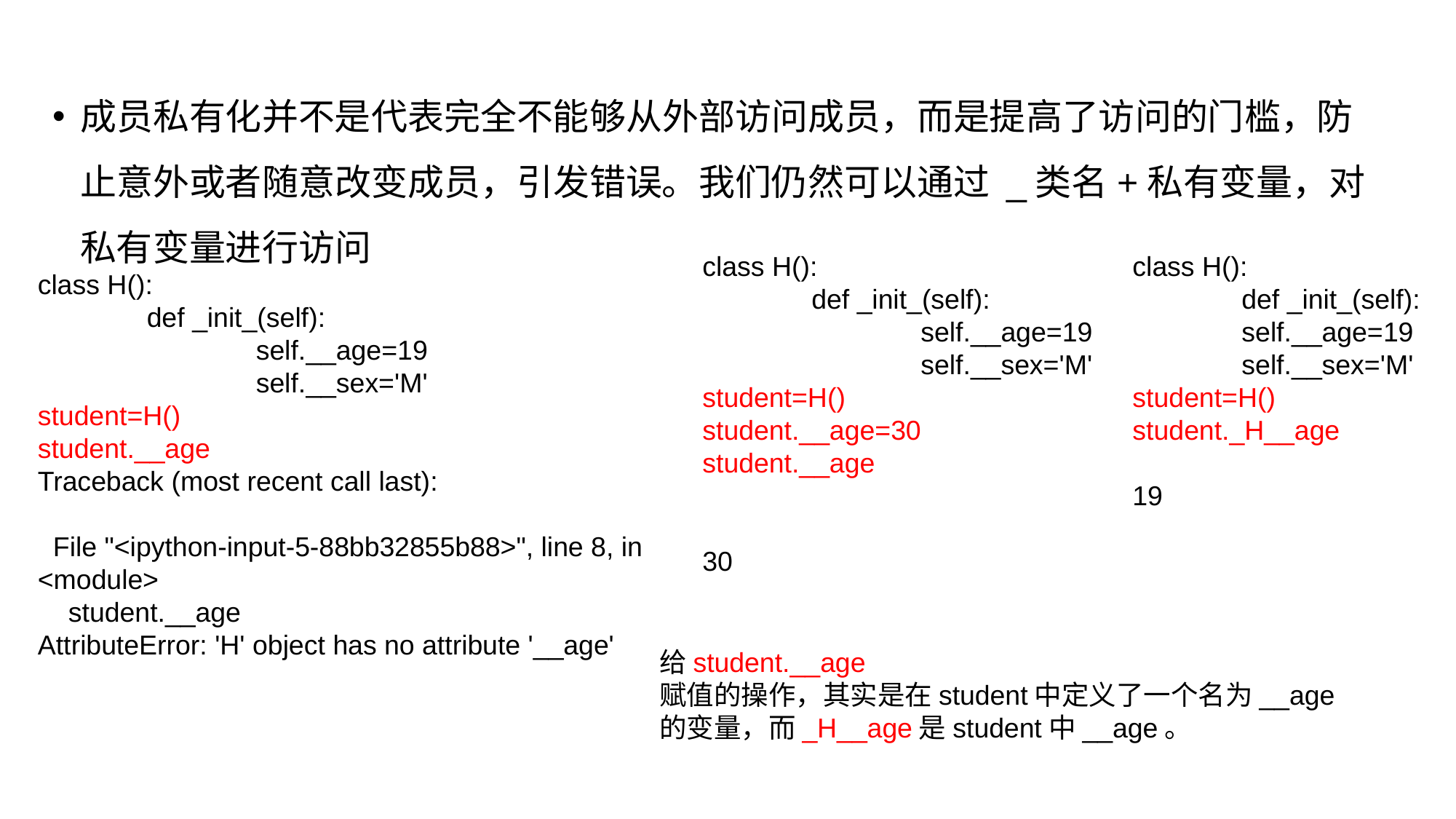

成员私有化并不是代表完全不能够从外部访问成员，而是提高了访问的门槛，防止意外或者随意改变成员，引发错误。我们仍然可以通过 _类名+私有变量，对私有变量进行访问

class H():
	def _init_(self):
		self.__age=19
		self.__sex='M'
student=H()
student.__age=30
student.__age

30
class H():
	def _init_(self):
	self.__age=19
	self.__sex='M'
student=H()
student._H__age

19
class H():
	def _init_(self):
		self.__age=19
		self.__sex='M'
student=H()
student.__age
Traceback (most recent call last):

  File "<ipython-input-5-88bb32855b88>", line 8, in <module>
    student.__age
AttributeError: 'H' object has no attribute '__age'
给student.__age
赋值的操作，其实是在student中定义了一个名为__age的变量，而_H__age是student中__age。